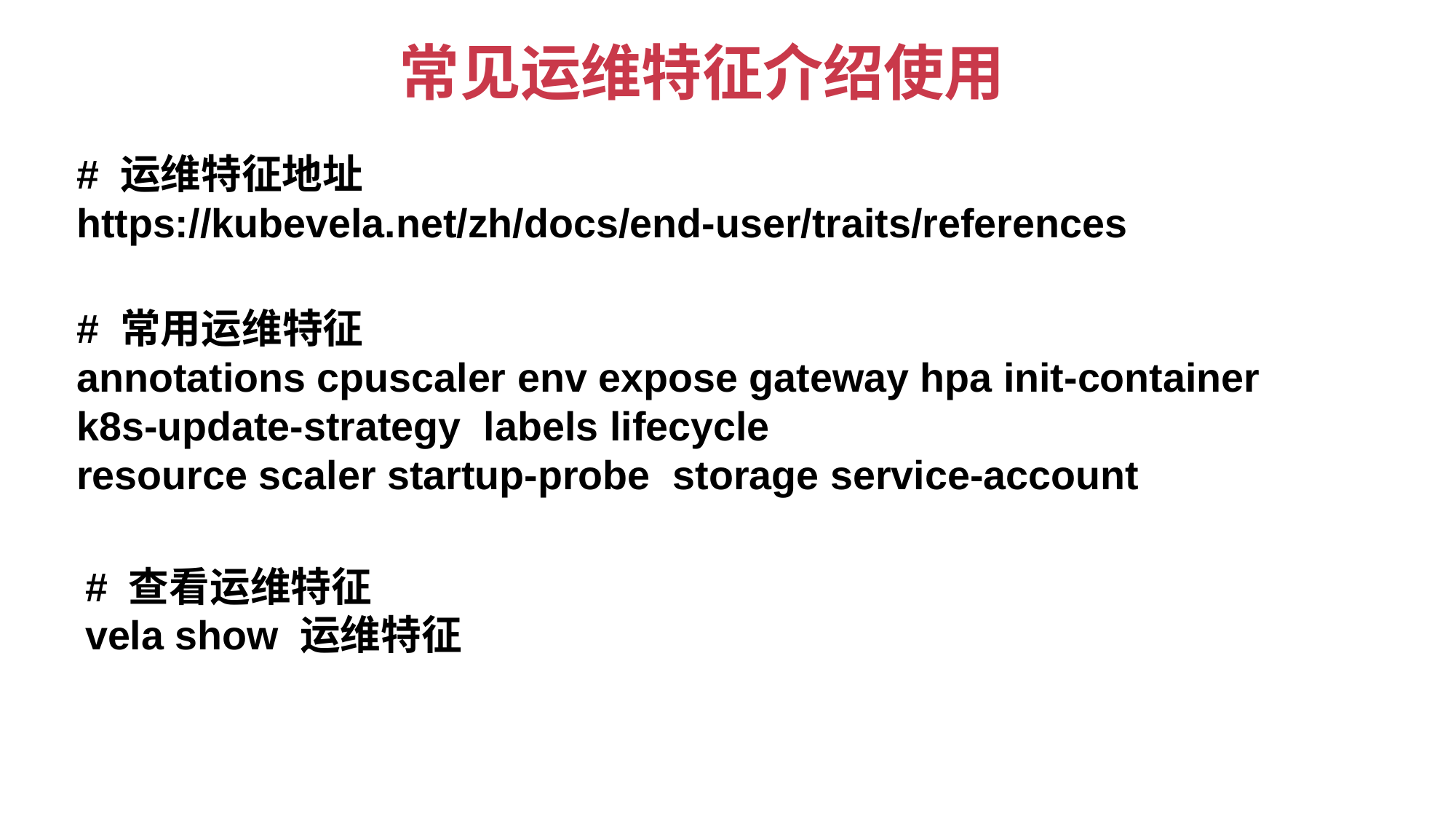

常见运维特征介绍使用
# 运维特征地址
https://kubevela.net/zh/docs/end-user/traits/references

# 常用运维特征
annotations cpuscaler env expose gateway hpa init-container k8s-update-strategy  labels lifecycle
resource scaler startup-probe  storage service-account

# 查看运维特征
vela show 运维特征